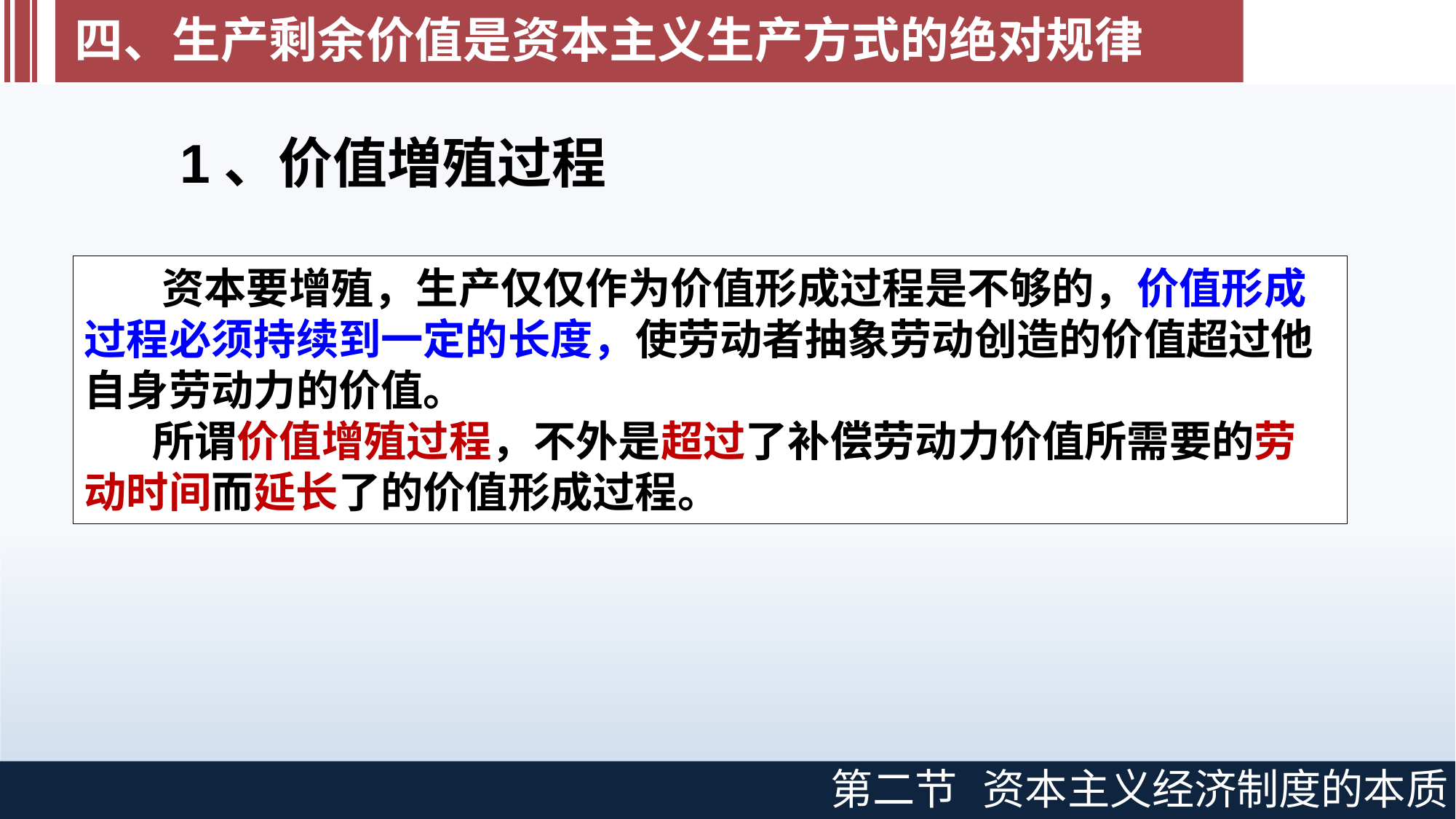

# 四、生产剩余价值是资本主义生产方式的绝对规律

1、价值増殖过程
       资本要增殖，生产仅仅作为价值形成过程是不够的，价值形成过程必须持续到一定的长度，使劳动者抽象劳动创造的价值超过他自身劳动力的价值。
      所谓价值增殖过程，不外是超过了补偿劳动力价值所需要的劳动时间而延长了的价值形成过程。
第二节
资本主义经济制度的本质